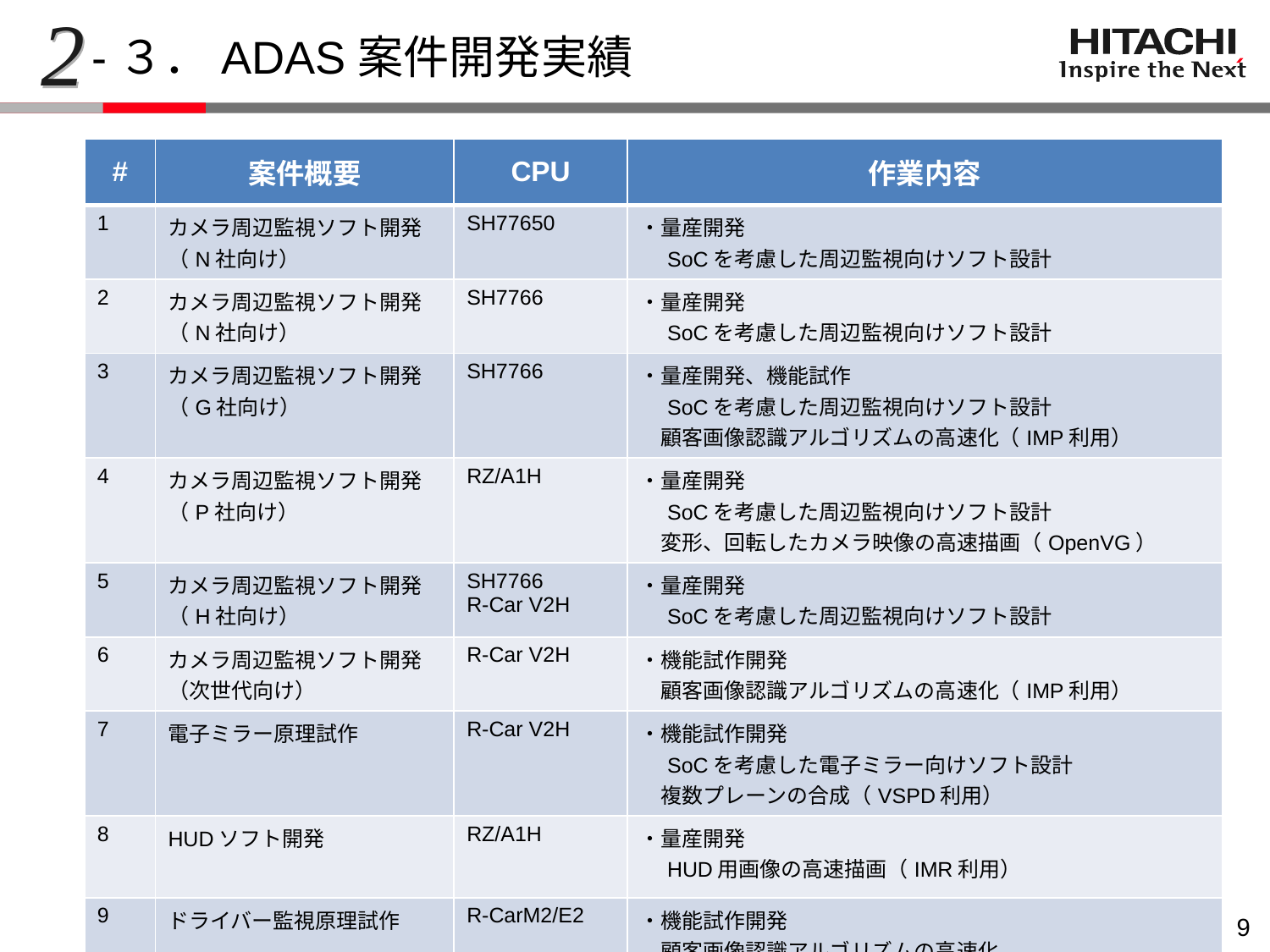

2
-３．ADAS案件開発実績
| # | 案件概要 | CPU | 作業内容 |
| --- | --- | --- | --- |
| 1 | カメラ周辺監視ソフト開発 （N社向け） | SH77650 | ・量産開発 　SoCを考慮した周辺監視向けソフト設計 |
| 2 | カメラ周辺監視ソフト開発 （N社向け） | SH7766 | ・量産開発 　SoCを考慮した周辺監視向けソフト設計 |
| 3 | カメラ周辺監視ソフト開発 （G社向け） | SH7766 | ・量産開発、機能試作 　SoCを考慮した周辺監視向けソフト設計 　顧客画像認識アルゴリズムの高速化（IMP利用） |
| 4 | カメラ周辺監視ソフト開発 （P社向け） | RZ/A1H | ・量産開発 　SoCを考慮した周辺監視向けソフト設計 　変形、回転したカメラ映像の高速描画（OpenVG） |
| 5 | カメラ周辺監視ソフト開発 （H社向け） | SH7766 R-Car V2H | ・量産開発 　SoCを考慮した周辺監視向けソフト設計 |
| 6 | カメラ周辺監視ソフト開発 （次世代向け） | R-Car V2H | ・機能試作開発 　顧客画像認識アルゴリズムの高速化（IMP利用） |
| 7 | 電子ミラー原理試作 | R-Car V2H | ・機能試作開発 　SoCを考慮した電子ミラー向けソフト設計 　複数プレーンの合成（VSPD利用） |
| 8 | HUDソフト開発 | RZ/A1H | ・量産開発 　HUD用画像の高速描画（IMR利用） |
| 9 | ドライバー監視原理試作 | R-CarM2/E2 | ・機能試作開発 　顧客画像認識アルゴリズムの高速化 |
9